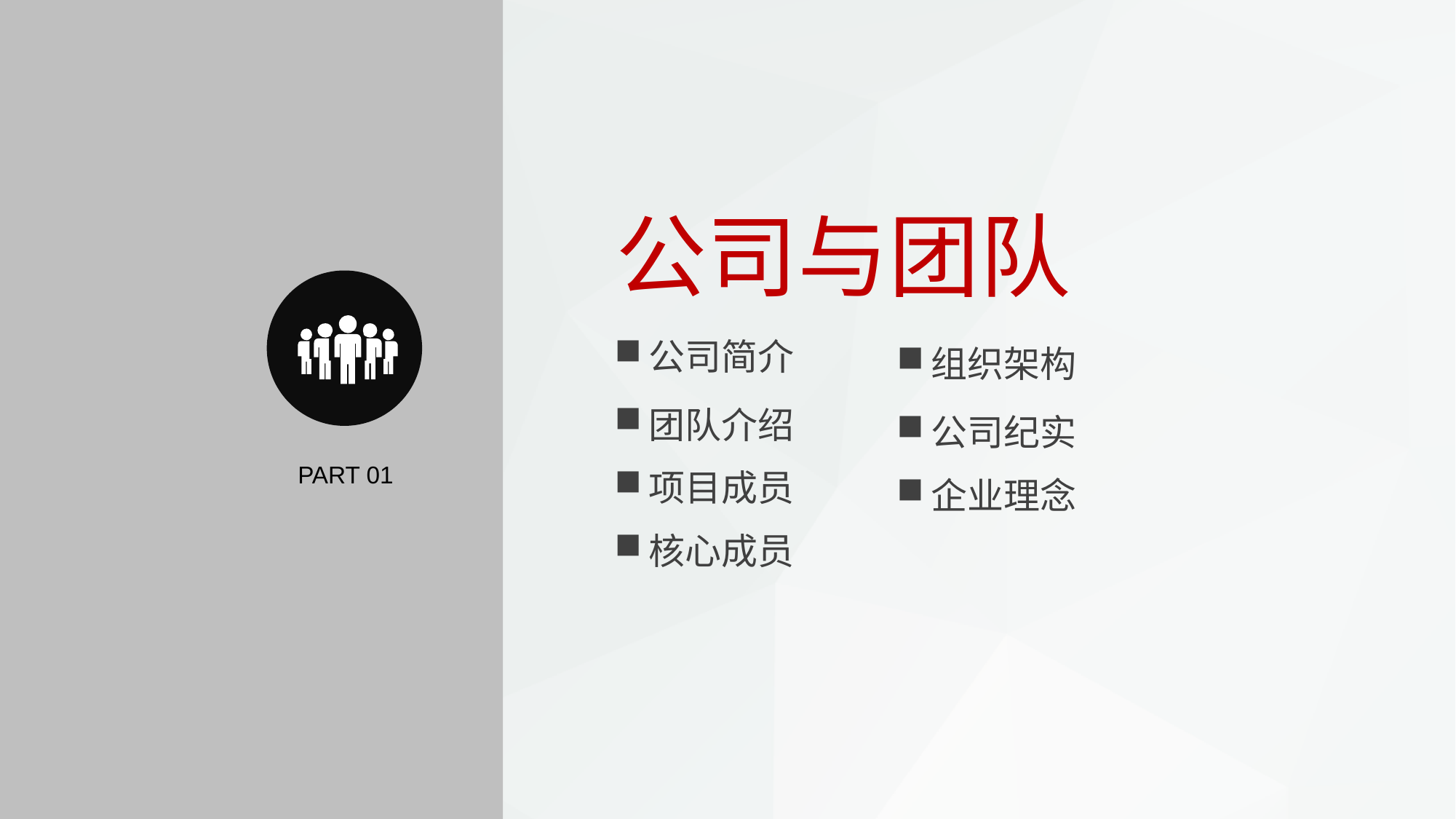

公司与团队

公司简介
组织架构
团队介绍
公司纪实
PART 01
项目成员
企业理念
核心成员
此文字为延迟文字  不用删除